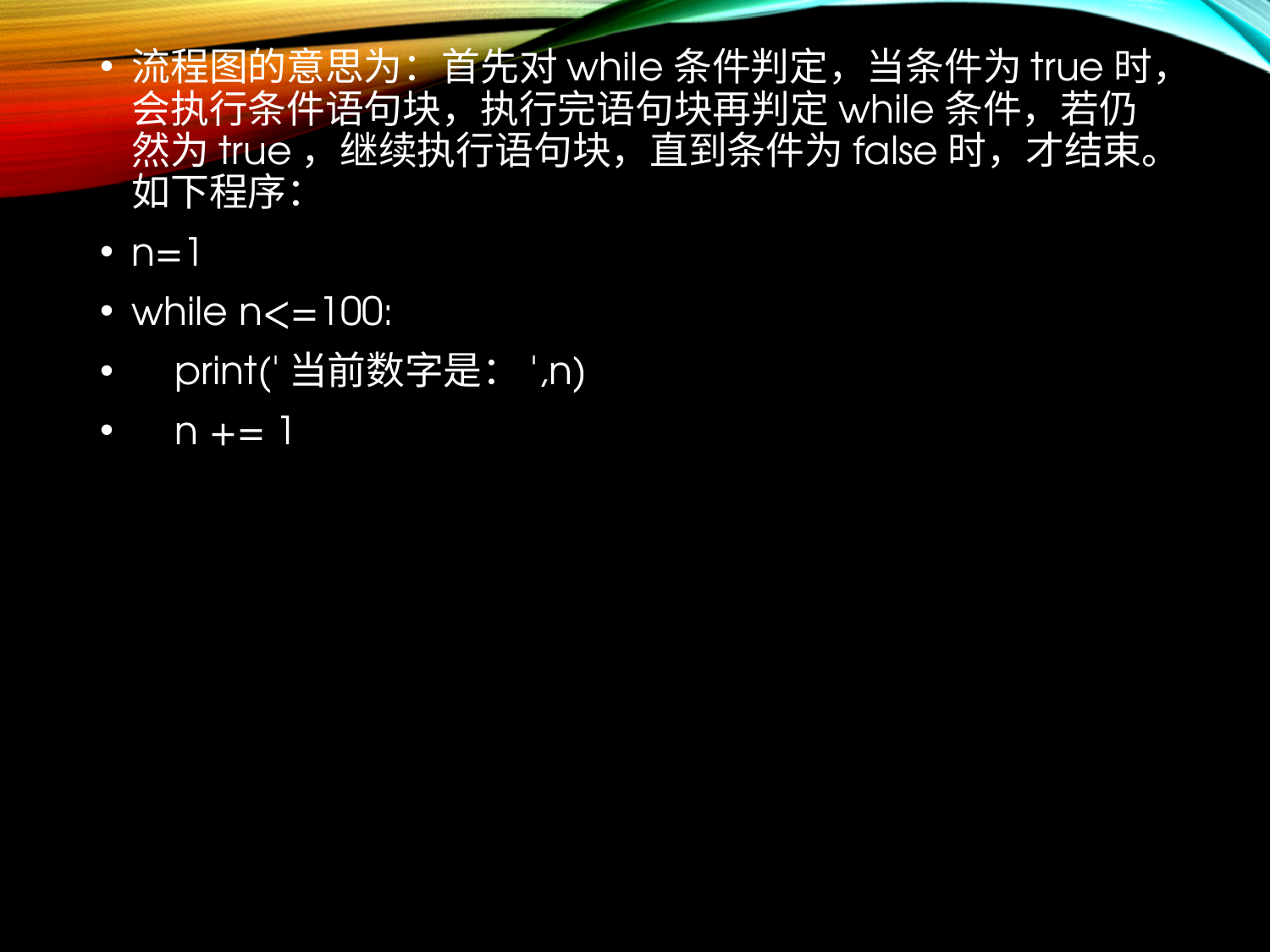

流程图的意思为：首先对while条件判定，当条件为true时，会执行条件语句块，执行完语句块再判定while条件，若仍然为true，继续执行语句块，直到条件为false时，才结束。如下程序：
n=1
while n<=100:
    print('当前数字是：',n)
    n += 1